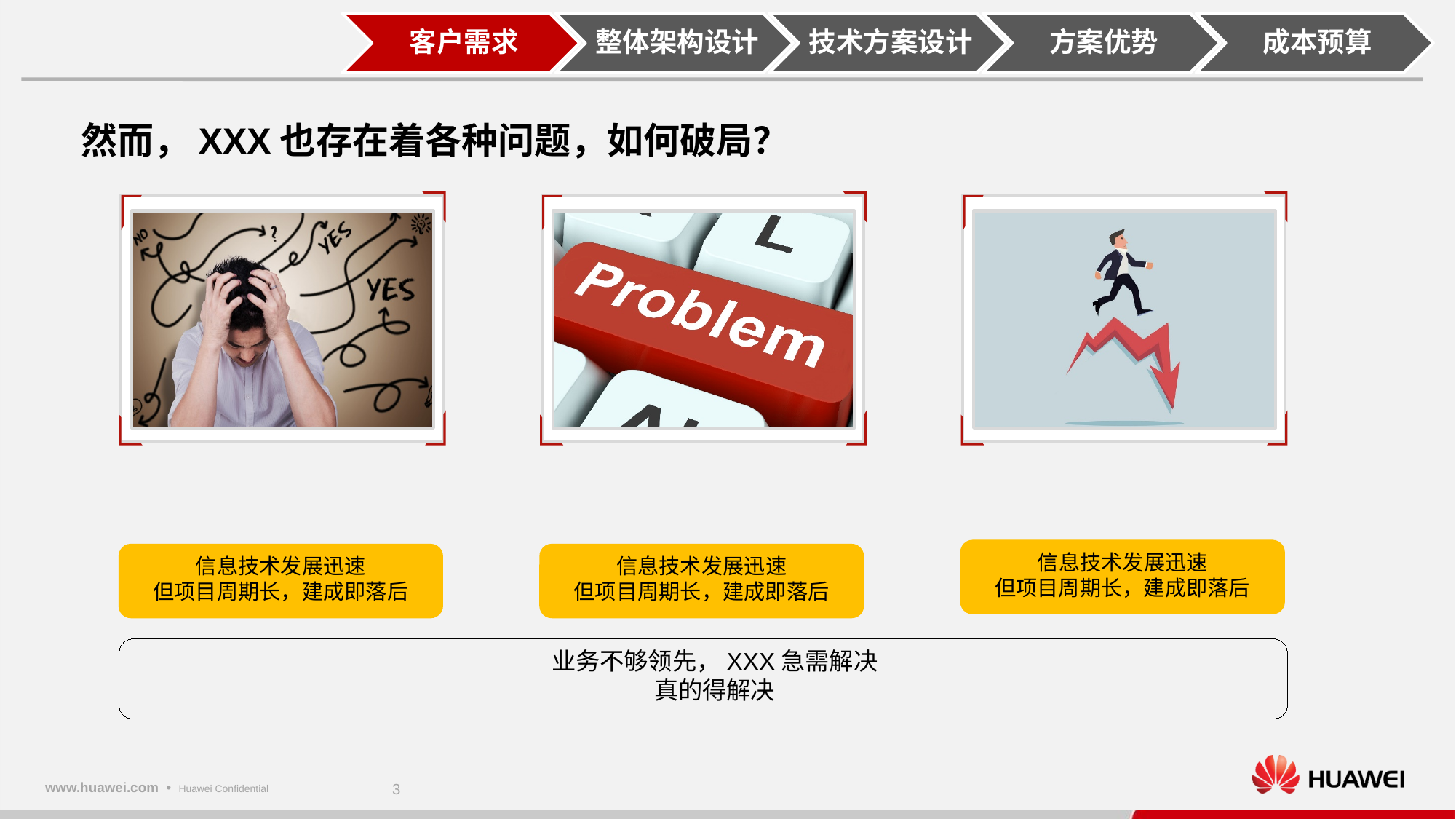

客户需求
整体架构设计
技术方案设计
方案优势
成本预算

然而，XXX也存在着各种问题，如何破局？

信息技术发展迅速
但项目周期长，建成即落后
信息技术发展迅速
但项目周期长，建成即落后
信息技术发展迅速
但项目周期长，建成即落后

业务不够领先，XXX急需解决
真的得解决